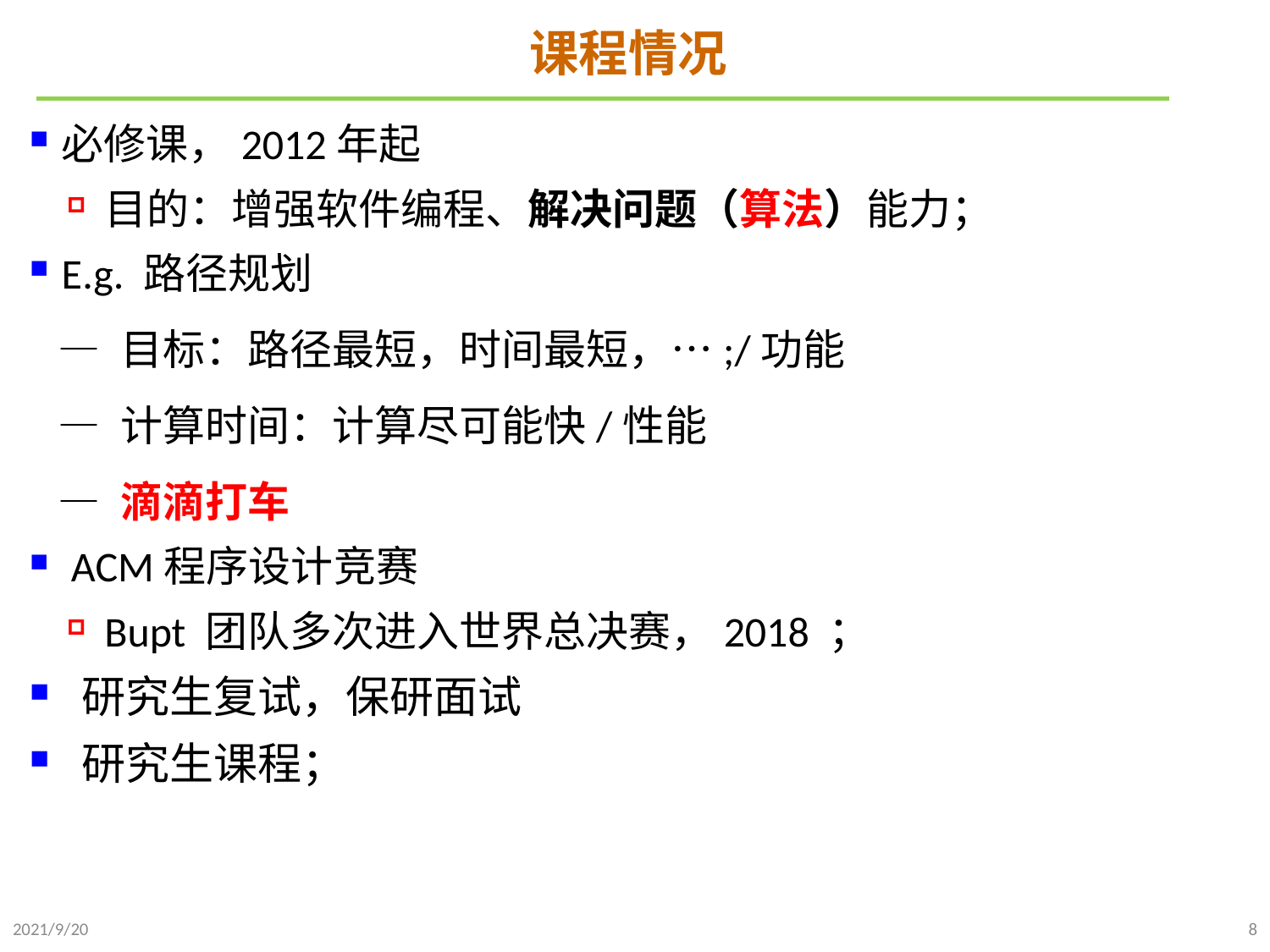

# 课程情况
必修课，2012年起
目的：增强软件编程、解决问题（算法）能力；
E.g. 路径规划
   — 目标：路径最短，时间最短，…;/功能
   — 计算时间：计算尽可能快/性能
   — 滴滴打车
 ACM程序设计竞赛
Bupt 团队多次进入世界总决赛，2018 ；
 研究生复试，保研面试
 研究生课程；

2021/9/20
8